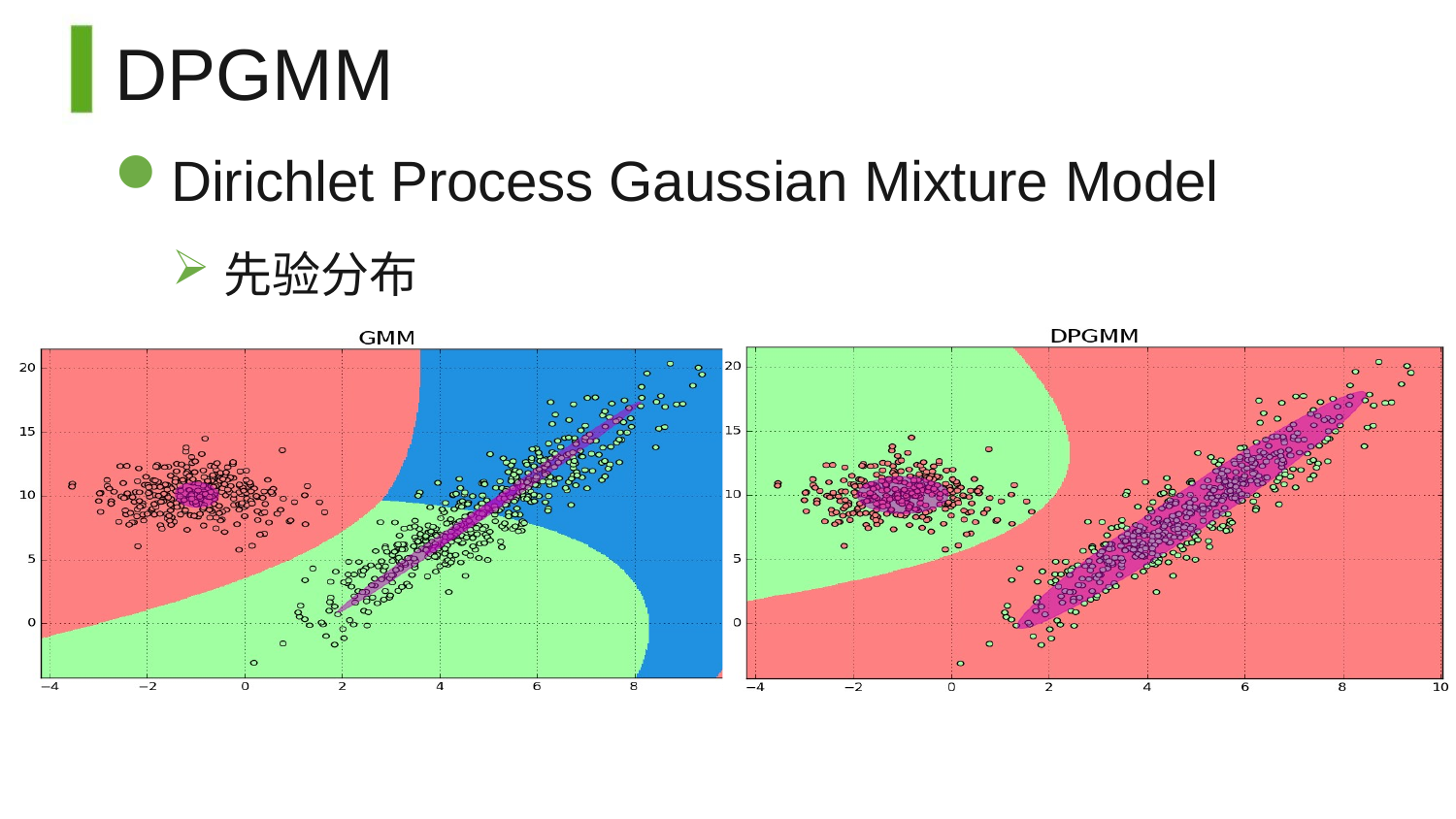

# DPGMM
Dirichlet Process Gaussian Mixture Model
先验分布